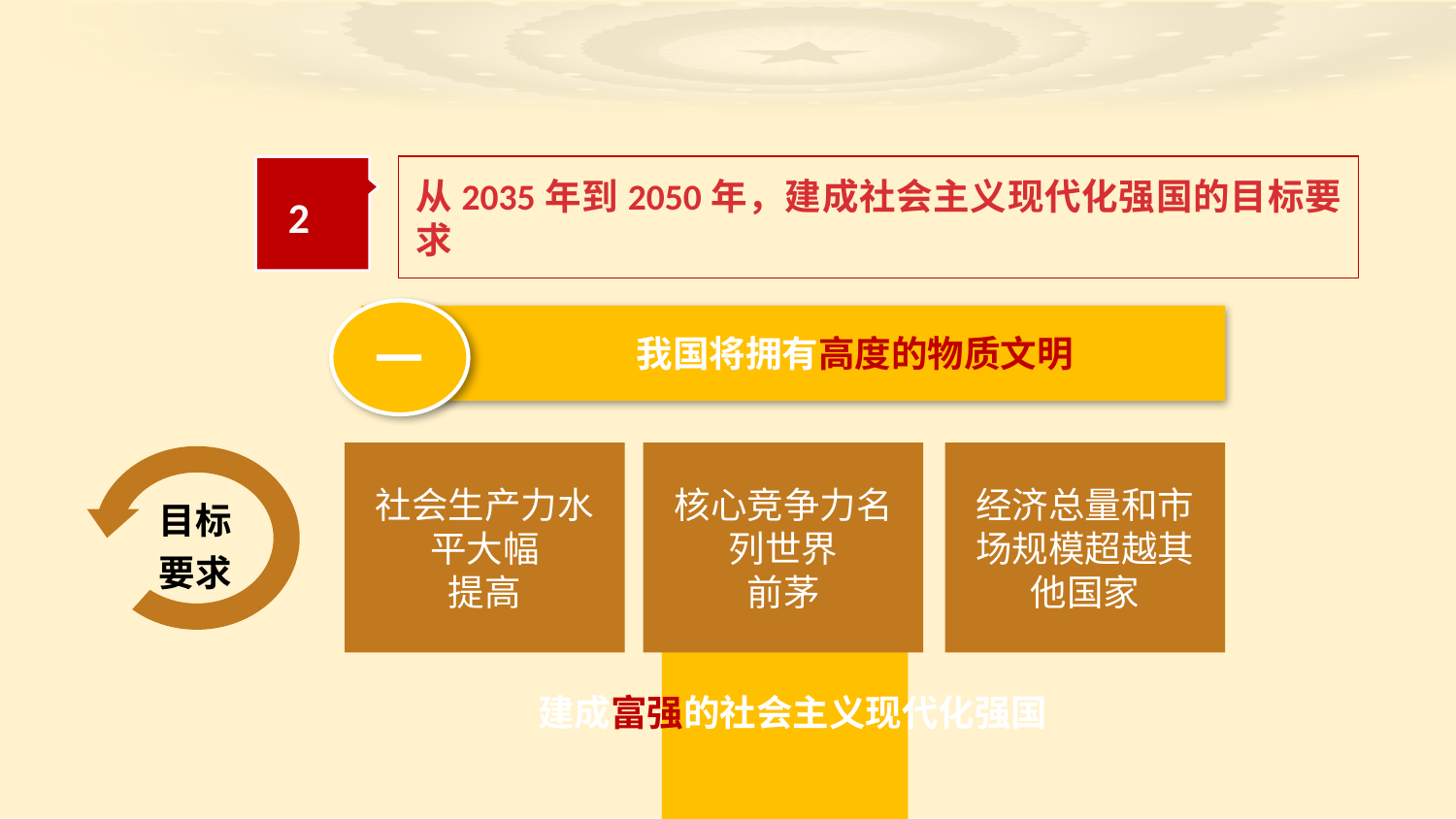

从2035年到2050年，建成社会主义现代化强国的目标要求
2
一
我国将拥有高度的物质文明
社会生产力水平大幅
提高
核心竞争力名列世界
前茅
经济总量和市场规模超越其他国家

建成富强的社会主义现代化强国

目标
要求